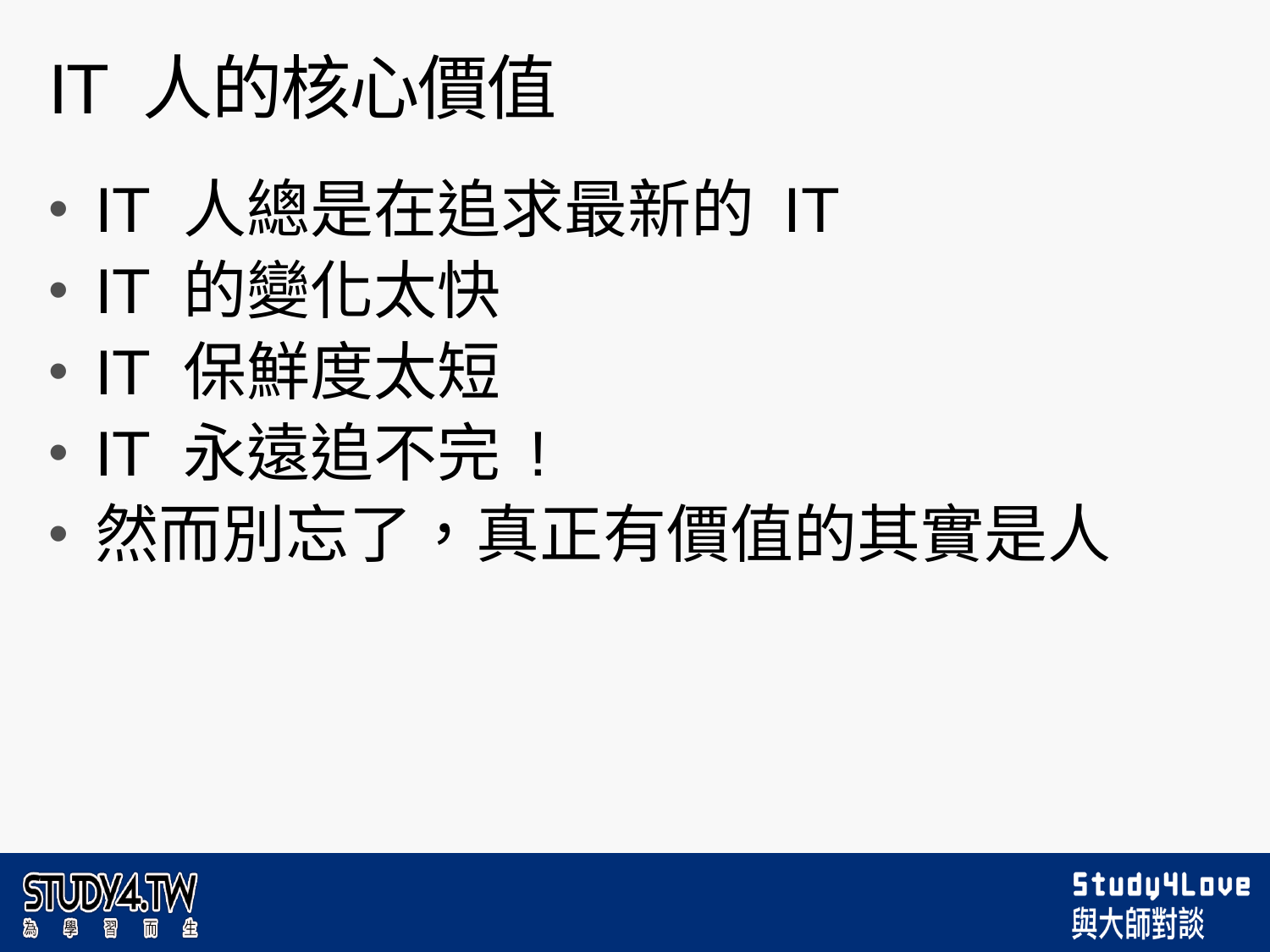

# IT 人的核心價值
IT 人總是在追求最新的 IT
IT 的變化太快
IT 保鮮度太短
IT 永遠追不完 !
然而別忘了，真正有價值的其實是人